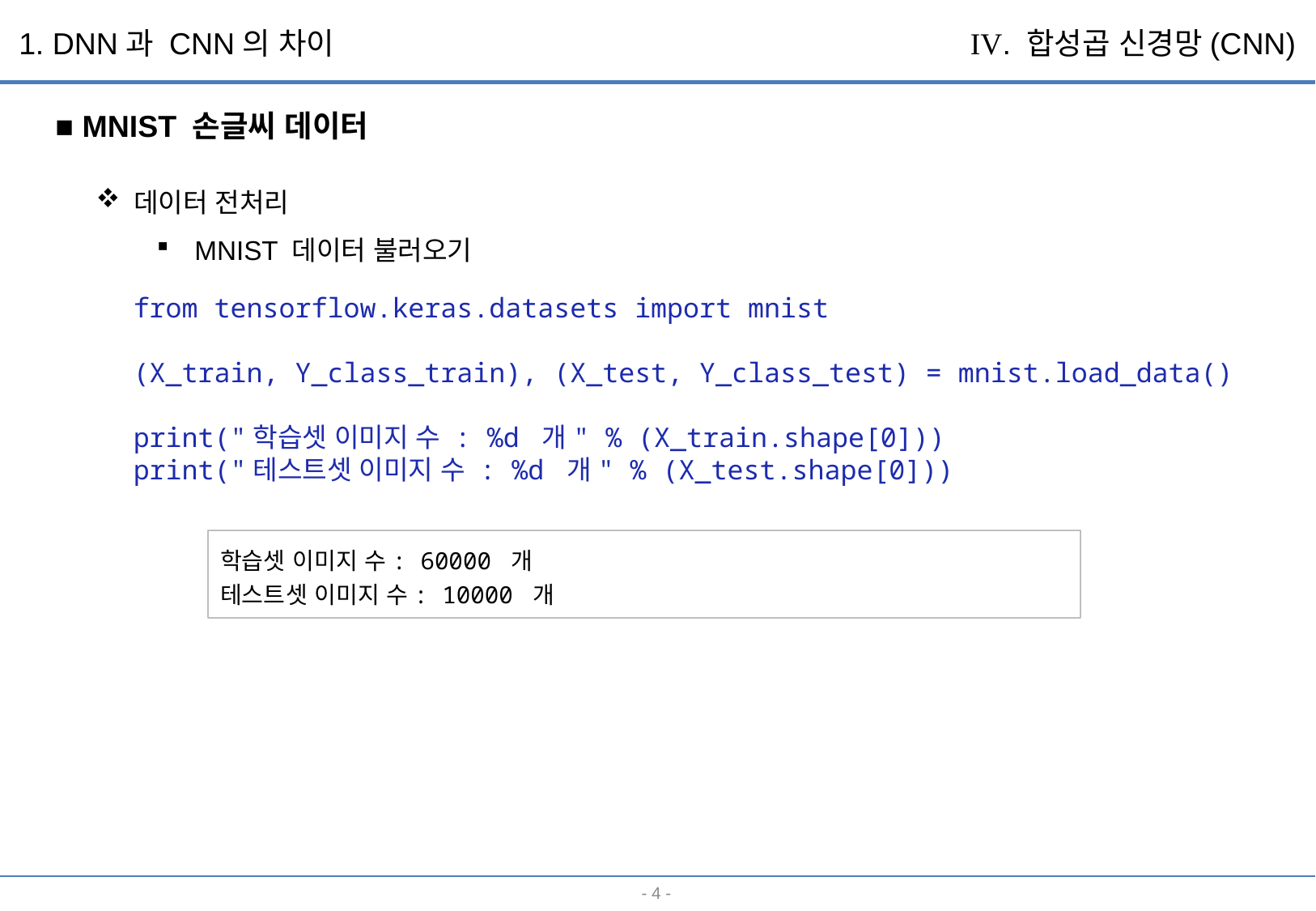

1. DNN과 CNN의 차이
IV. 합성곱 신경망(CNN)
■ MNIST 손글씨 데이터
데이터 전처리
MNIST 데이터 불러오기
from tensorflow.keras.datasets import mnist

(X_train, Y_class_train), (X_test, Y_class_test) = mnist.load_data()

print("학습셋 이미지 수 : %d 개" % (X_train.shape[0]))
print("테스트셋 이미지 수 : %d 개" % (X_test.shape[0]))
학습셋 이미지 수: 60000 개
테스트셋 이미지 수: 10000 개
- 4 -